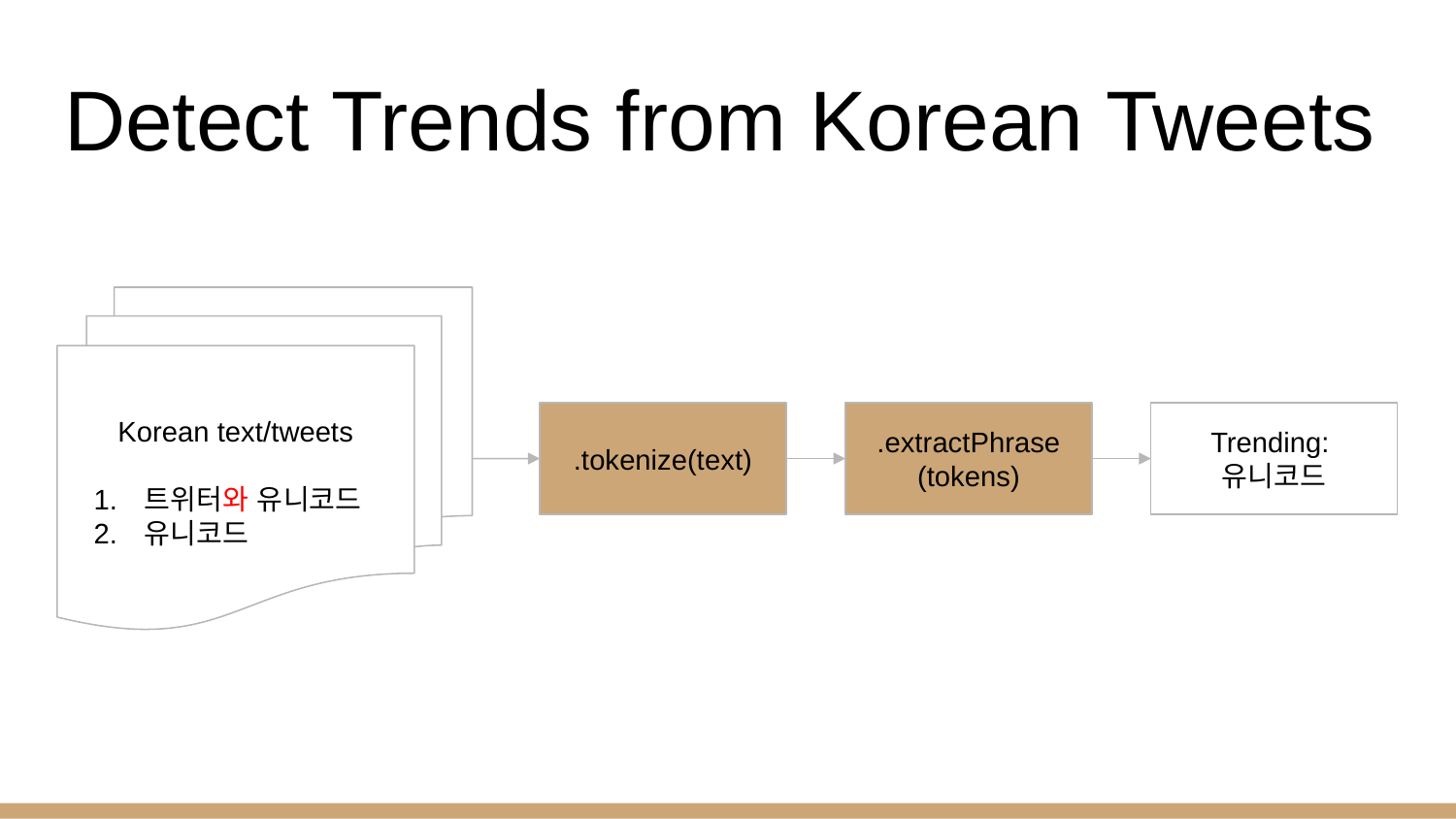

# Detect Trends from Korean Tweets
Korean text/tweets

트위터와 유니코드
유니코드
.tokenize(text)
.extractPhrase
(tokens)
Trending:
유니코드